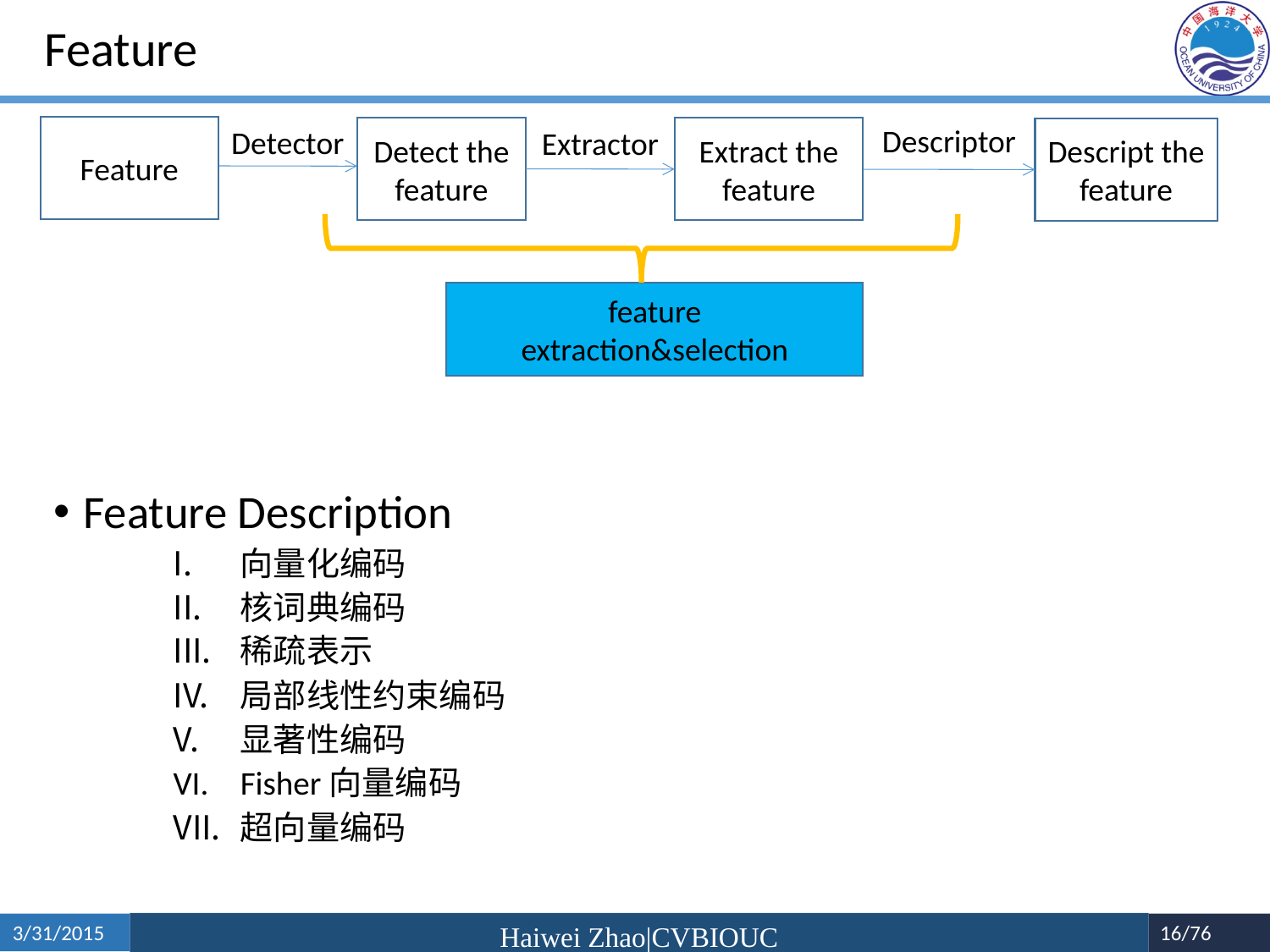

# Feature
Descriptor
Feature

Feature Description
向量化编码
核词典编码
稀疏表示
局部线性约束编码
显著性编码
Fisher向量编码
超向量编码
Detector
Detect the feature
Extractor
Extract the feature
Descript the feature
feature
extraction&selection